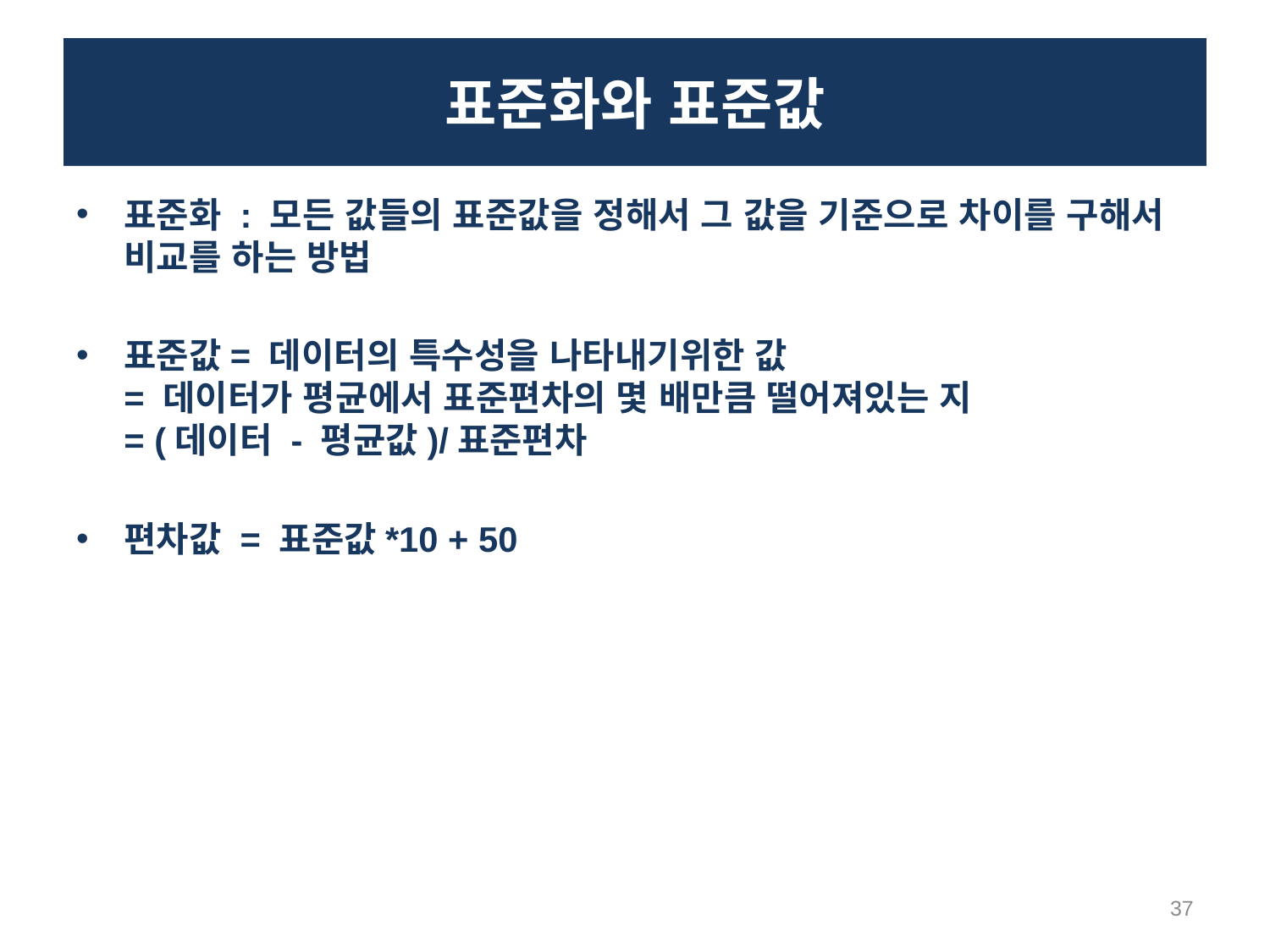

# 표준화와 표준값
표준화 : 모든 값들의 표준값을 정해서 그 값을 기준으로 차이를 구해서 비교를 하는 방법

표준값= 데이터의 특수성을 나타내기위한 값
= 데이터가 평균에서 표준편차의 몇 배만큼 떨어져있는 지
= (데이터 - 평균값)/표준편차

편차값 = 표준값*10 + 50
37